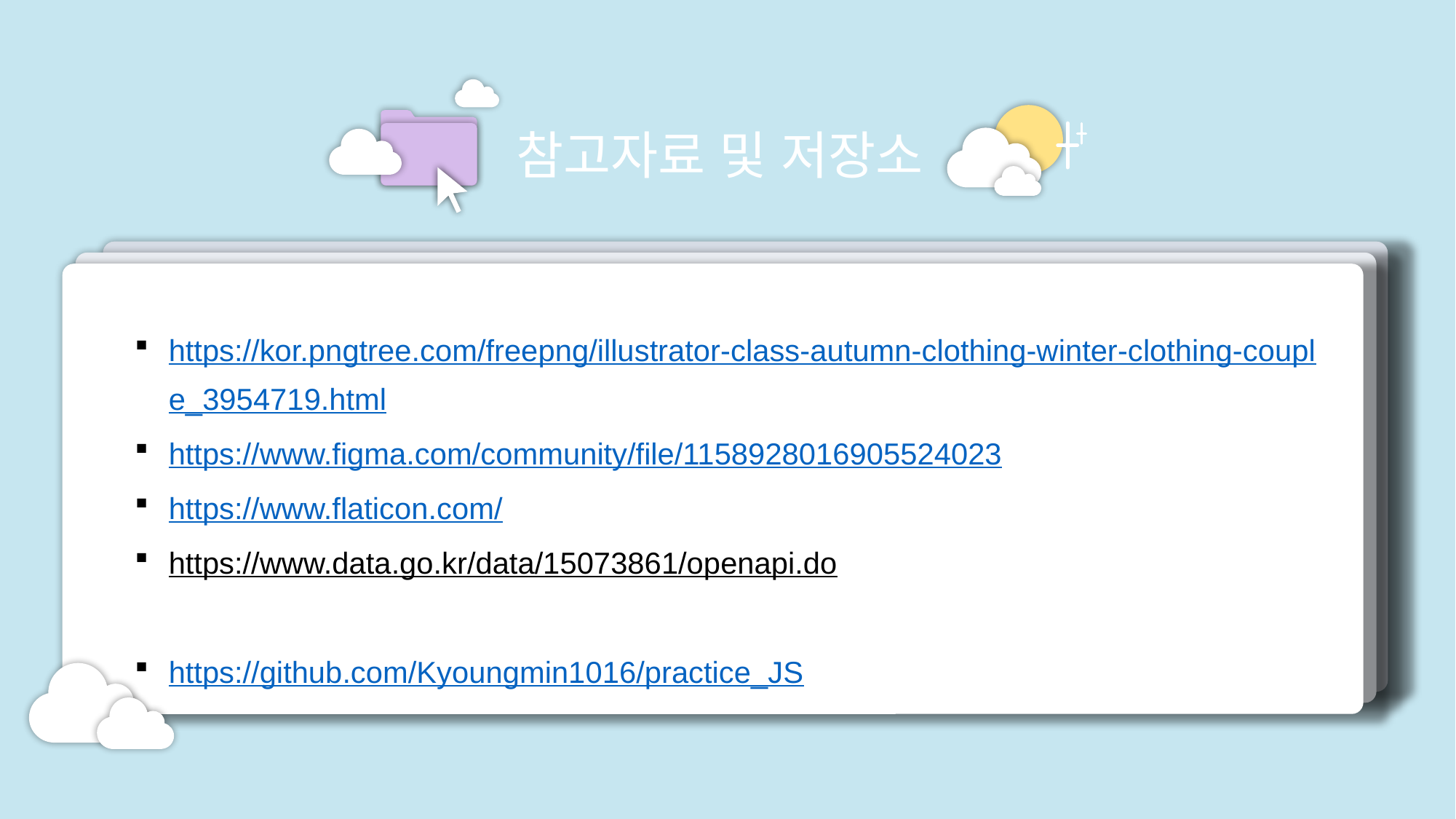

# 참고자료 및 저장소

https://kor.pngtree.com/freepng/illustrator-class-autumn-clothing-winter-clothing-couple_3954719.html
https://www.figma.com/community/file/1158928016905524023
https://www.flaticon.com/
https://www.data.go.kr/data/15073861/openapi.do
https://github.com/Kyoungmin1016/practice_JS